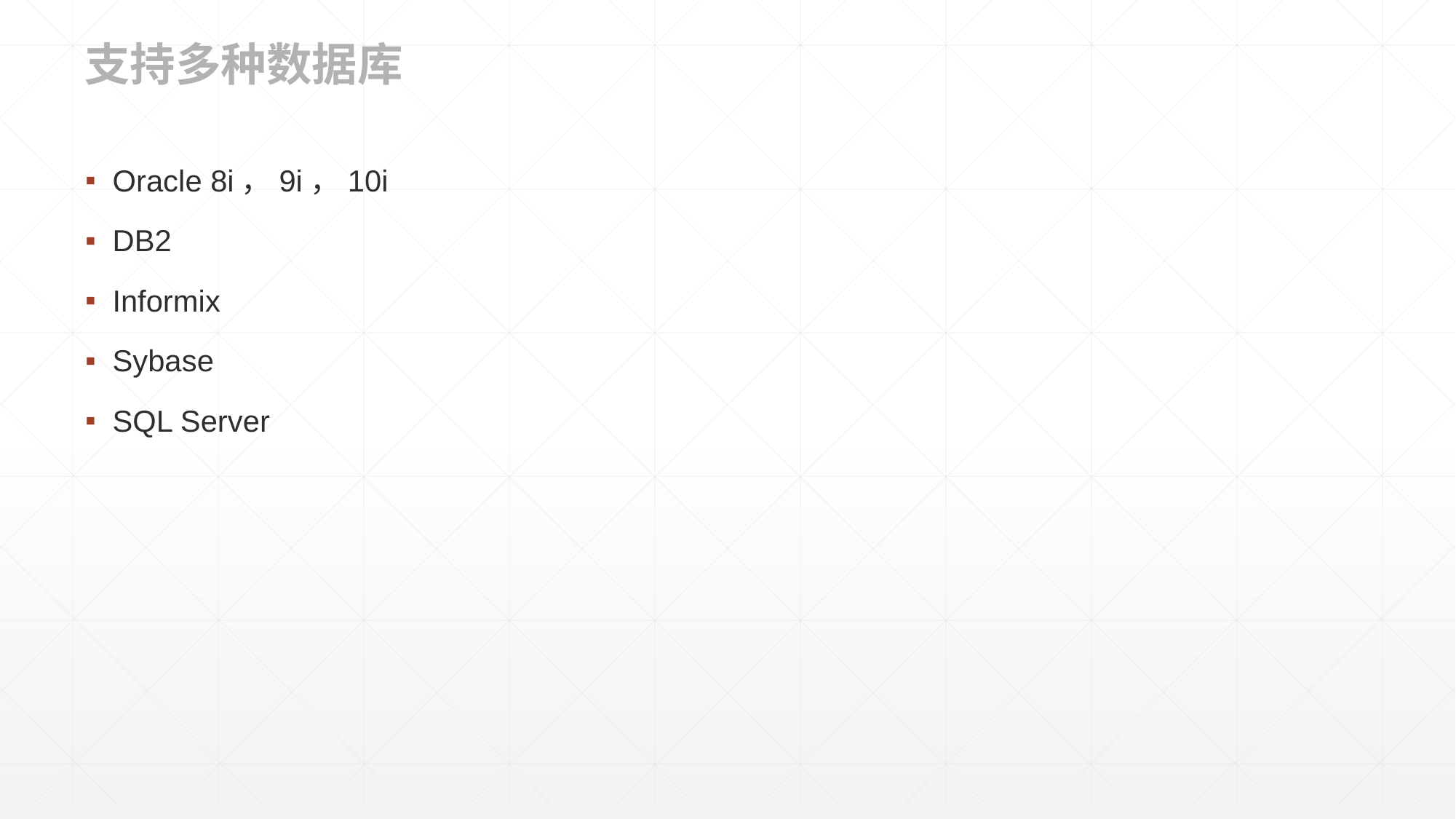

支持多种数据库
Oracle 8i，9i，10i
DB2
Informix
Sybase
SQL Server